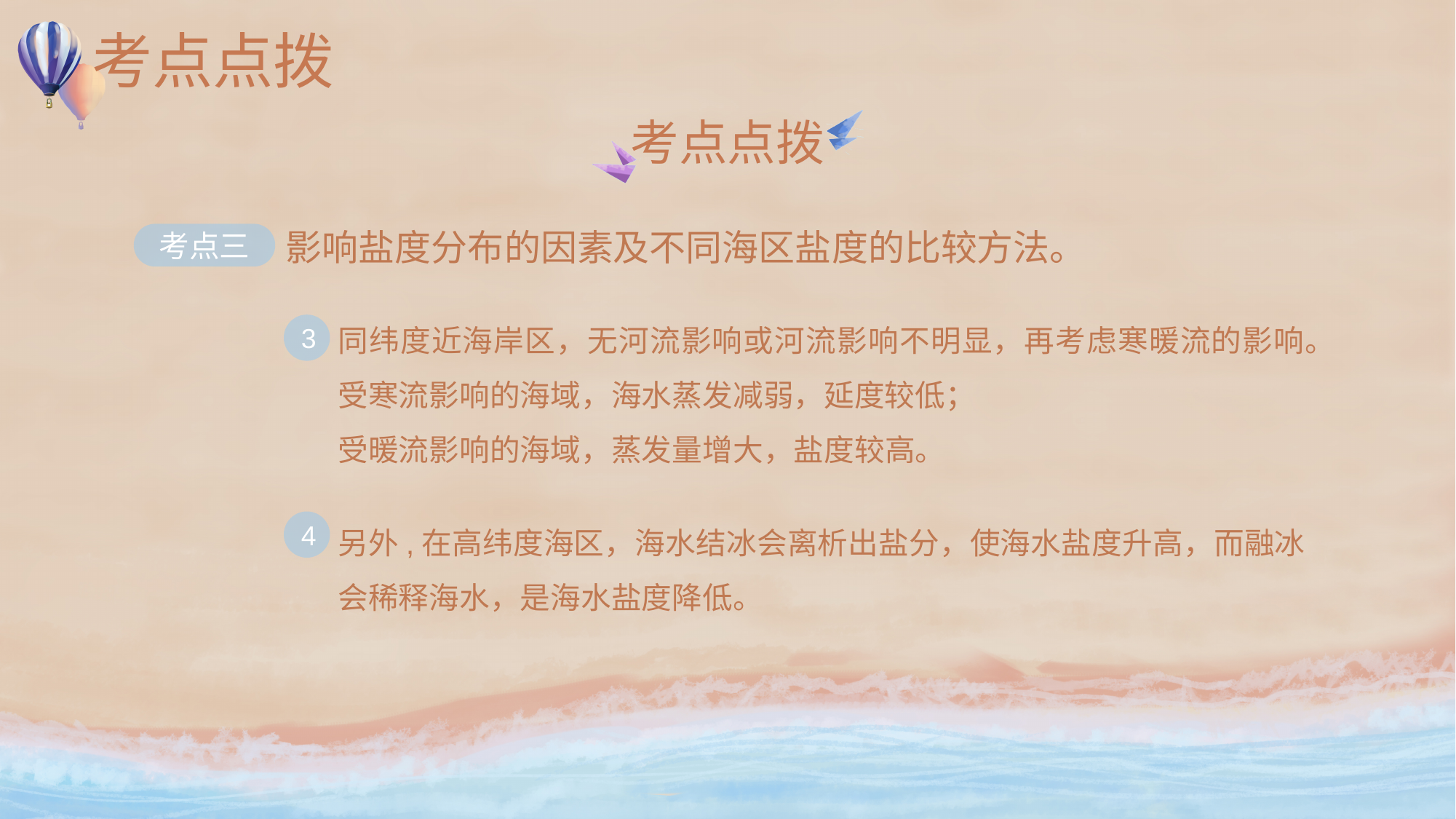

# 考点点拨
考点点拨
影响盐度分布的因素及不同海区盐度的比较方法。
考点三
同纬度近海岸区，无河流影响或河流影响不明显，再考虑寒暖流的影响。受寒流影响的海域，海水蒸发减弱，延度较低；
受暖流影响的海域，蒸发量增大，盐度较高。
3
另外,在高纬度海区，海水结冰会离析出盐分，使海水盐度升高，而融冰会稀释海水，是海水盐度降低。
4